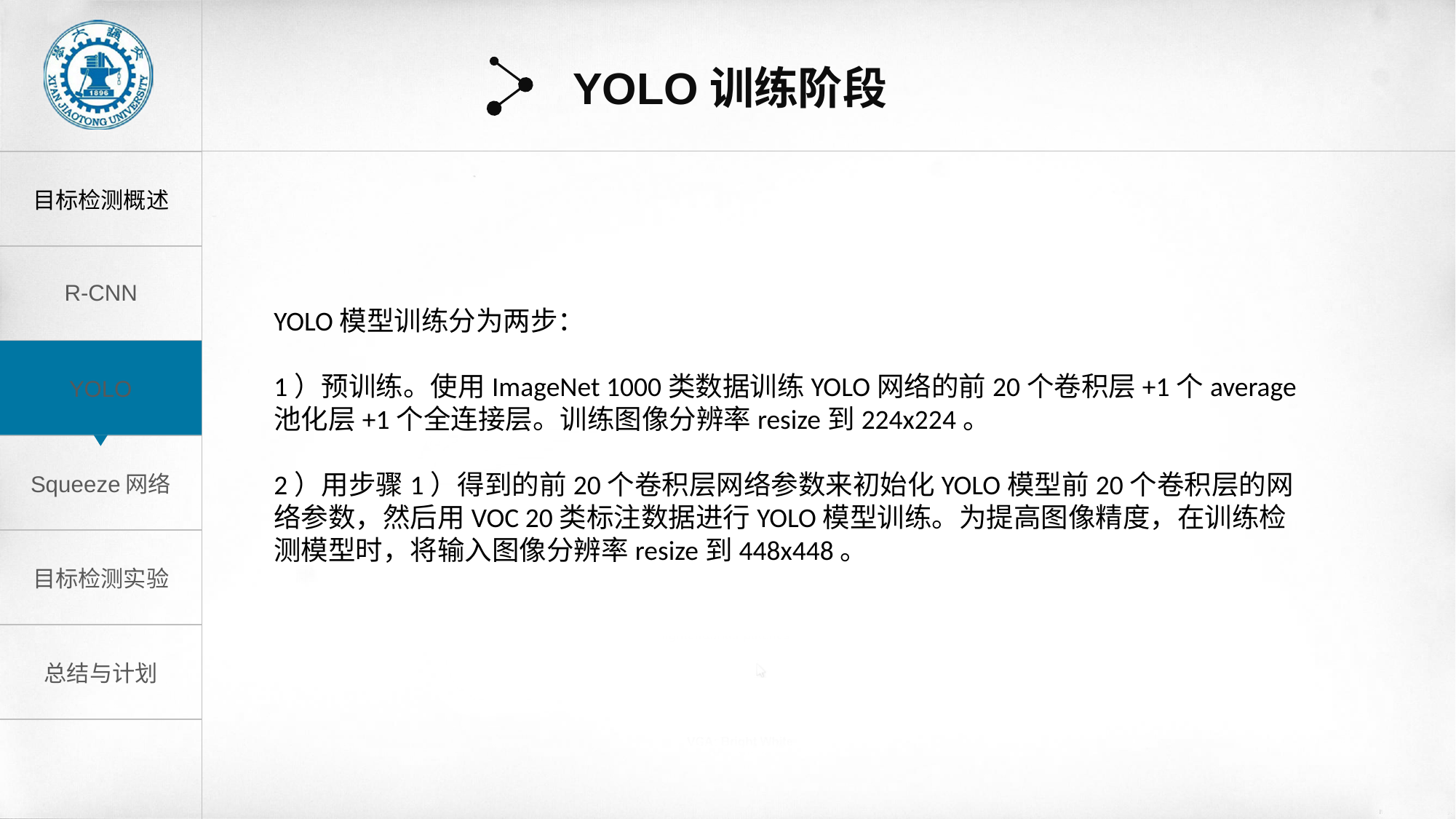

YOLO训练阶段
YOLO模型训练分为两步：

1）预训练。使用ImageNet 1000类数据训练YOLO网络的前20个卷积层+1个average池化层+1个全连接层。训练图像分辨率resize到224x224。

2）用步骤1）得到的前20个卷积层网络参数来初始化YOLO模型前20个卷积层的网络参数，然后用VOC 20类标注数据进行YOLO模型训练。为提高图像精度，在训练检测模型时，将输入图像分辨率resize到448x448。